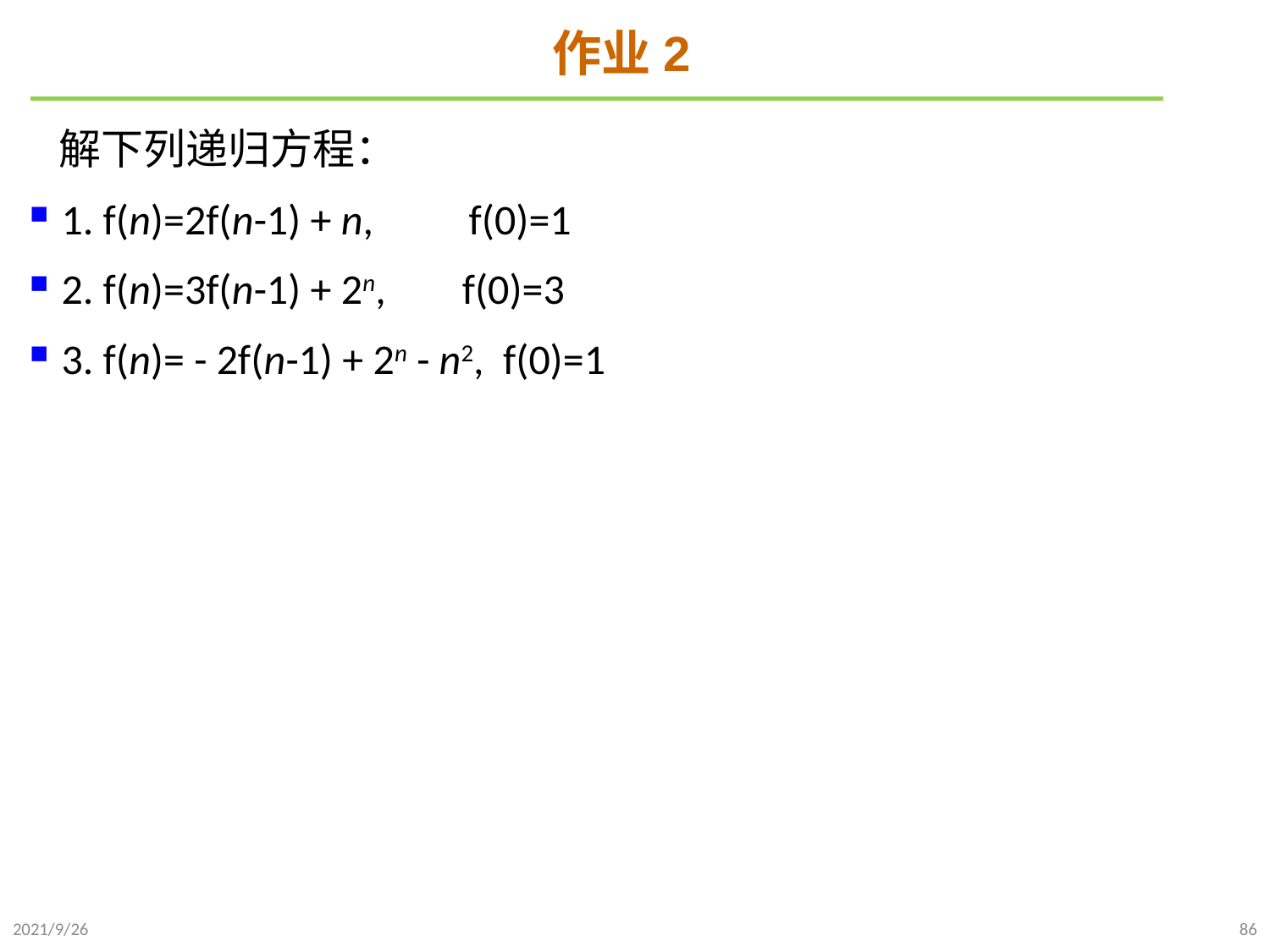

# 作业2
  解下列递归方程：
1. f(n)=2f(n-1) + n,          f(0)=1
2. f(n)=3f(n-1) + 2n,        f(0)=3
3. f(n)= - 2f(n-1) + 2n - n2,  f(0)=1

2021/9/26
86